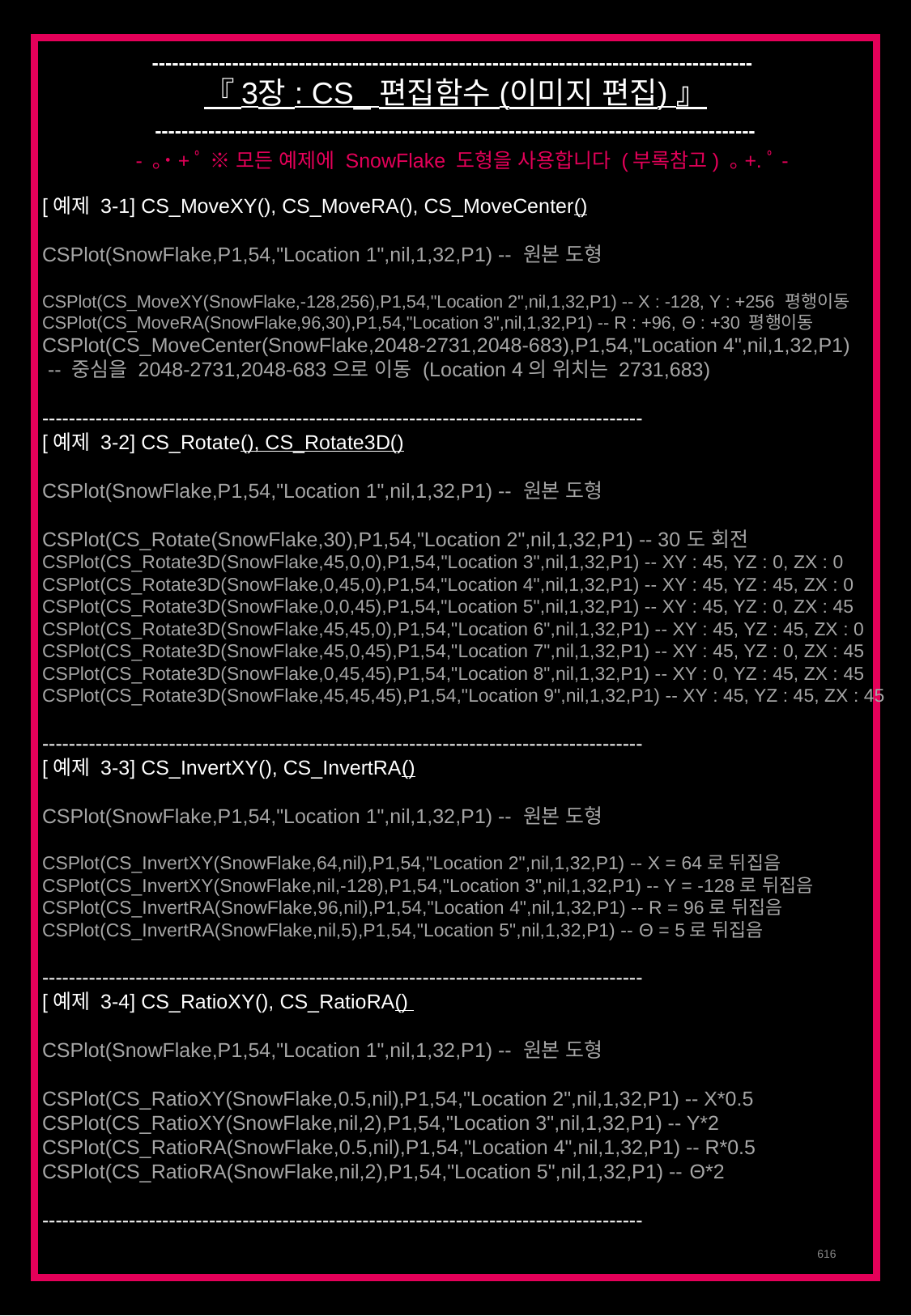

------------------------------------------------------------------------------------------
『 3장 : CS_ 편집함수 (이미지 편집) 』
------------------------------------------------------------------------------------------
- ｡˙+ﾟ ※ 모든 예제에 SnowFlake 도형을 사용합니다 (부록참고) ｡+.ﾟ-
[예제 3-1] CS_MoveXY(), CS_MoveRA(), CS_MoveCenter()

CSPlot(SnowFlake,P1,54,"Location 1",nil,1,32,P1) -- 원본 도형

CSPlot(CS_MoveXY(SnowFlake,-128,256),P1,54,"Location 2",nil,1,32,P1) -- X : -128, Y : +256 평행이동
CSPlot(CS_MoveRA(SnowFlake,96,30),P1,54,"Location 3",nil,1,32,P1) -- R : +96, Θ : +30 평행이동
CSPlot(CS_MoveCenter(SnowFlake,2048-2731,2048-683),P1,54,"Location 4",nil,1,32,P1)
 -- 중심을 2048-2731,2048-683으로 이동 (Location 4의 위치는 2731,683)

------------------------------------------------------------------------------------------
[예제 3-2] CS_Rotate(), CS_Rotate3D()

CSPlot(SnowFlake,P1,54,"Location 1",nil,1,32,P1) -- 원본 도형

CSPlot(CS_Rotate(SnowFlake,30),P1,54,"Location 2",nil,1,32,P1) -- 30도 회전
CSPlot(CS_Rotate3D(SnowFlake,45,0,0),P1,54,"Location 3",nil,1,32,P1) -- XY : 45, YZ : 0, ZX : 0
CSPlot(CS_Rotate3D(SnowFlake,0,45,0),P1,54,"Location 4",nil,1,32,P1) -- XY : 45, YZ : 45, ZX : 0
CSPlot(CS_Rotate3D(SnowFlake,0,0,45),P1,54,"Location 5",nil,1,32,P1) -- XY : 45, YZ : 0, ZX : 45
CSPlot(CS_Rotate3D(SnowFlake,45,45,0),P1,54,"Location 6",nil,1,32,P1) -- XY : 45, YZ : 45, ZX : 0
CSPlot(CS_Rotate3D(SnowFlake,45,0,45),P1,54,"Location 7",nil,1,32,P1) -- XY : 45, YZ : 0, ZX : 45
CSPlot(CS_Rotate3D(SnowFlake,0,45,45),P1,54,"Location 8",nil,1,32,P1) -- XY : 0, YZ : 45, ZX : 45
CSPlot(CS_Rotate3D(SnowFlake,45,45,45),P1,54,"Location 9",nil,1,32,P1) -- XY : 45, YZ : 45, ZX : 45

------------------------------------------------------------------------------------------
[예제 3-3] CS_InvertXY(), CS_InvertRA()

CSPlot(SnowFlake,P1,54,"Location 1",nil,1,32,P1) -- 원본 도형

CSPlot(CS_InvertXY(SnowFlake,64,nil),P1,54,"Location 2",nil,1,32,P1) -- X = 64로 뒤집음
CSPlot(CS_InvertXY(SnowFlake,nil,-128),P1,54,"Location 3",nil,1,32,P1) -- Y = -128로 뒤집음
CSPlot(CS_InvertRA(SnowFlake,96,nil),P1,54,"Location 4",nil,1,32,P1) -- R = 96로 뒤집음
CSPlot(CS_InvertRA(SnowFlake,nil,5),P1,54,"Location 5",nil,1,32,P1) -- Θ = 5로 뒤집음

------------------------------------------------------------------------------------------
[예제 3-4] CS_RatioXY(), CS_RatioRA()

CSPlot(SnowFlake,P1,54,"Location 1",nil,1,32,P1) -- 원본 도형

CSPlot(CS_RatioXY(SnowFlake,0.5,nil),P1,54,"Location 2",nil,1,32,P1) -- X*0.5
CSPlot(CS_RatioXY(SnowFlake,nil,2),P1,54,"Location 3",nil,1,32,P1) -- Y*2
CSPlot(CS_RatioRA(SnowFlake,0.5,nil),P1,54,"Location 4",nil,1,32,P1) -- R*0.5
CSPlot(CS_RatioRA(SnowFlake,nil,2),P1,54,"Location 5",nil,1,32,P1) -- Θ*2

------------------------------------------------------------------------------------------
616